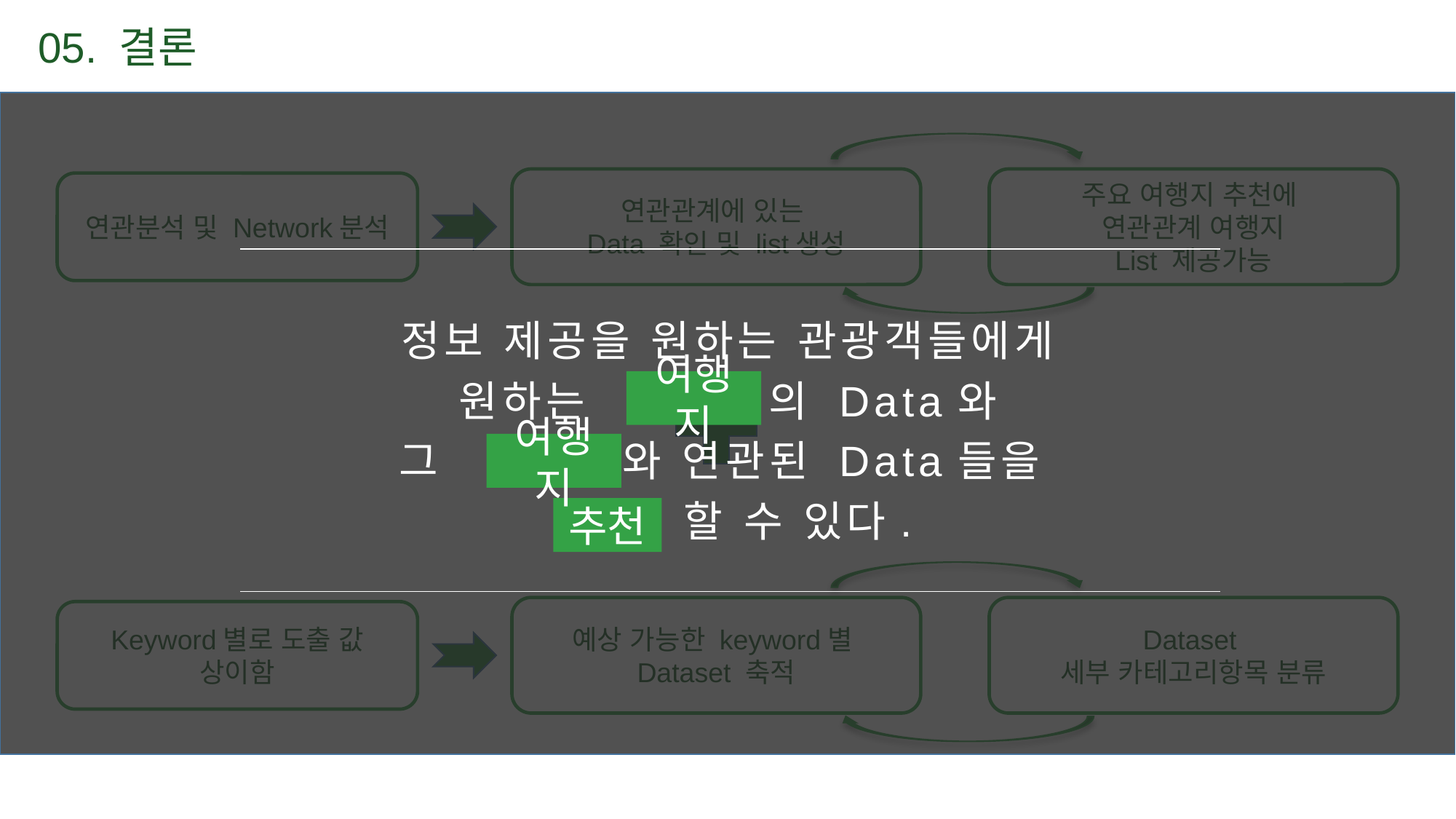

05. 결론

주요 여행지 추천에
연관관계 여행지
List 제공가능
연관관계에 있는
Data 확인 및 list생성

연관분석 및 Network분석

정보 제공을 원하는 관광객들에게
원하는           의 Data와
그           와 연관된 Data들을
        할 수 있다.

여행지
여행지
추천

Dataset
세부 카테고리항목 분류
예상 가능한 keyword별
Dataset 축적

Keyword별로 도출 값 상이함